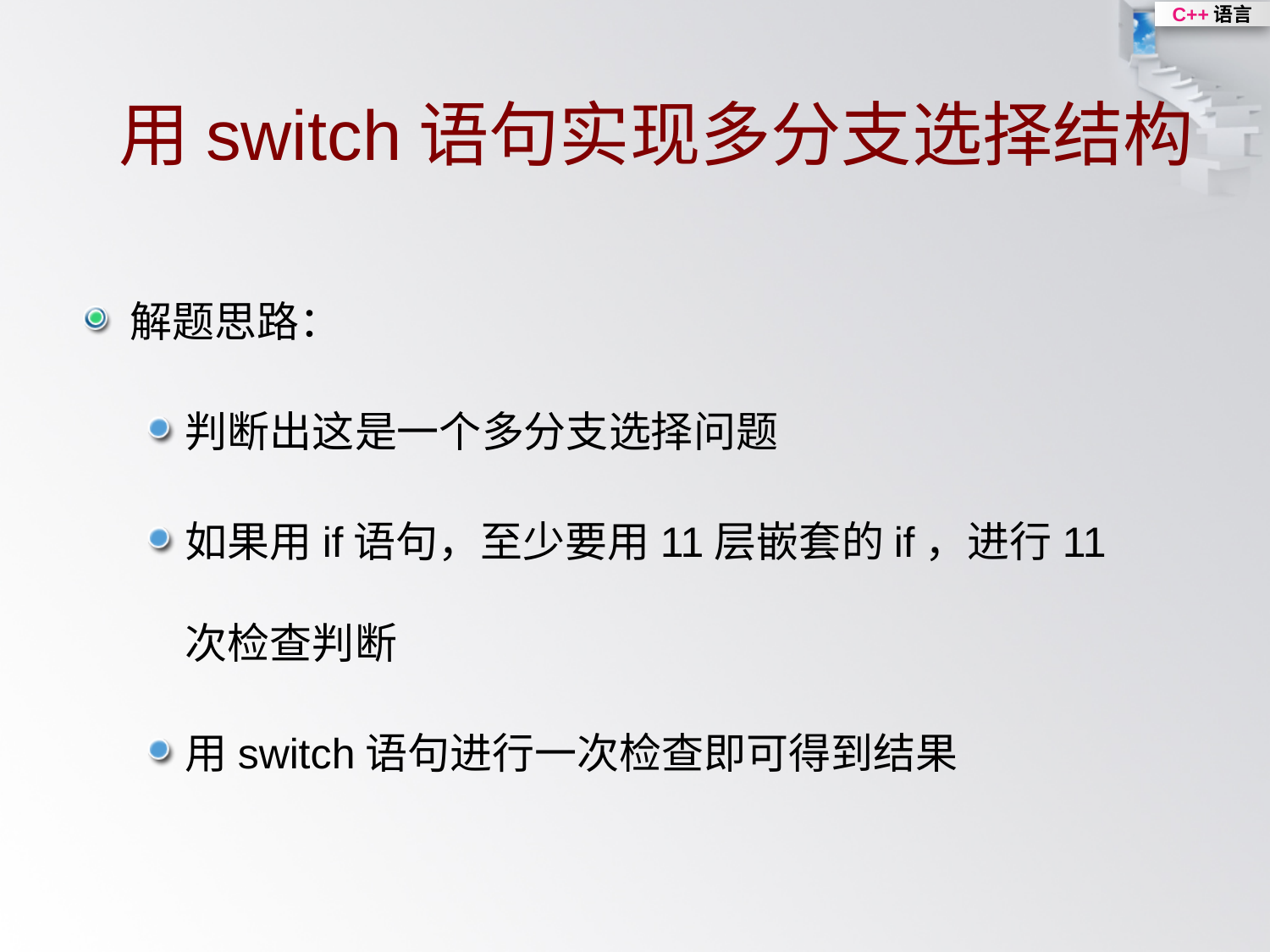

# 用switch语句实现多分支选择结构
解题思路：
判断出这是一个多分支选择问题
如果用if语句，至少要用11层嵌套的if，进行11次检查判断
用switch语句进行一次检查即可得到结果